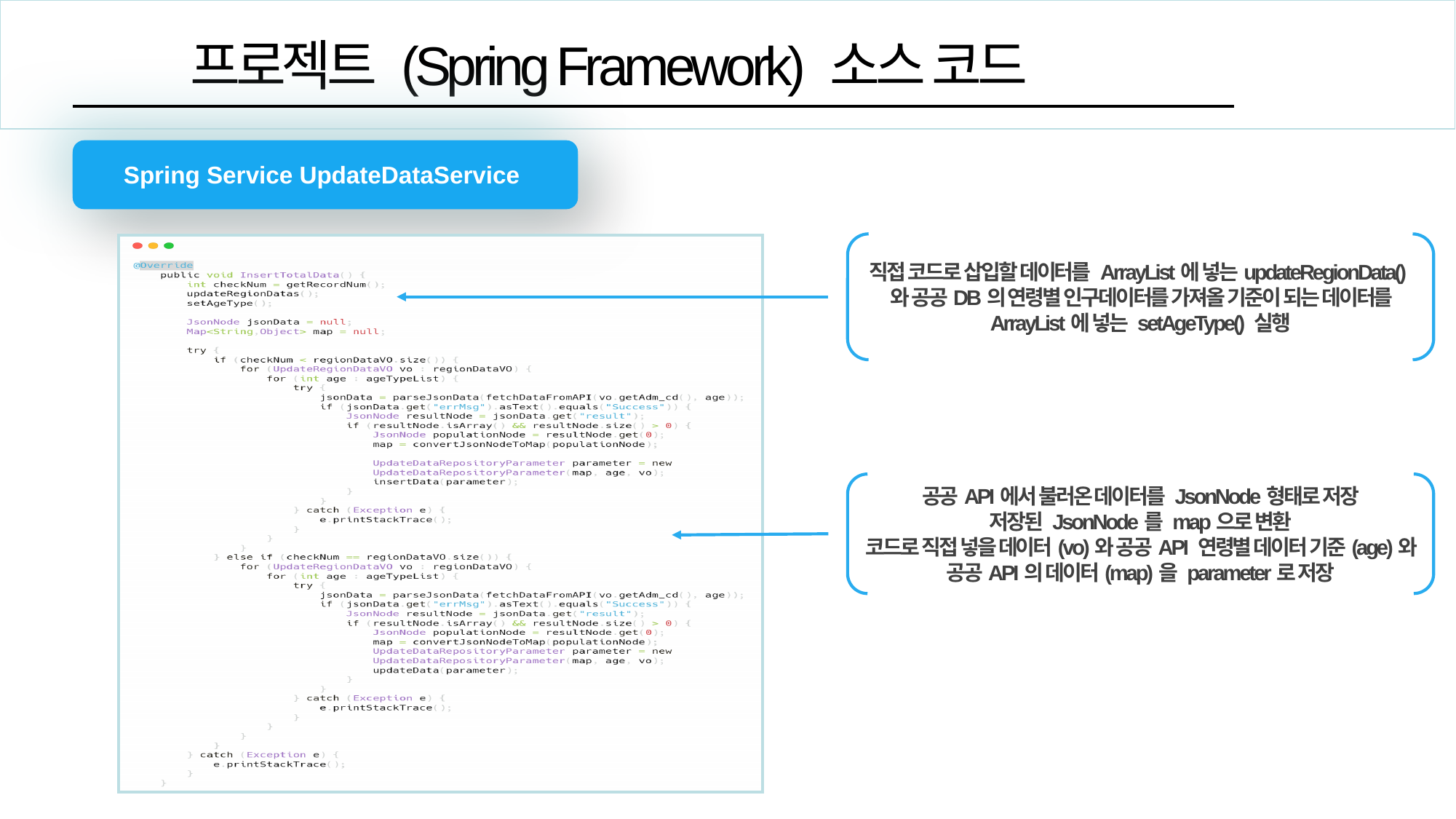

프로젝트 (Spring Framework) 소스 코드

Spring Service UpdateDataService
직접 코드로 삽입할 데이터를 ArrayList에 넣는updateRegionData()와 공공DB의 연령별 인구데이터를 가져올 기준이 되는 데이터를 ArrayList에 넣는 setAgeType() 실행

공공API에서 불러온 데이터를 JsonNode형태로 저장
저장된 JsonNode를 map으로 변환
코드로 직접 넣을 데이터(vo)와 공공API 연령별 데이터 기준(age)와 공공API의 데이터(map)을 parameter로 저장